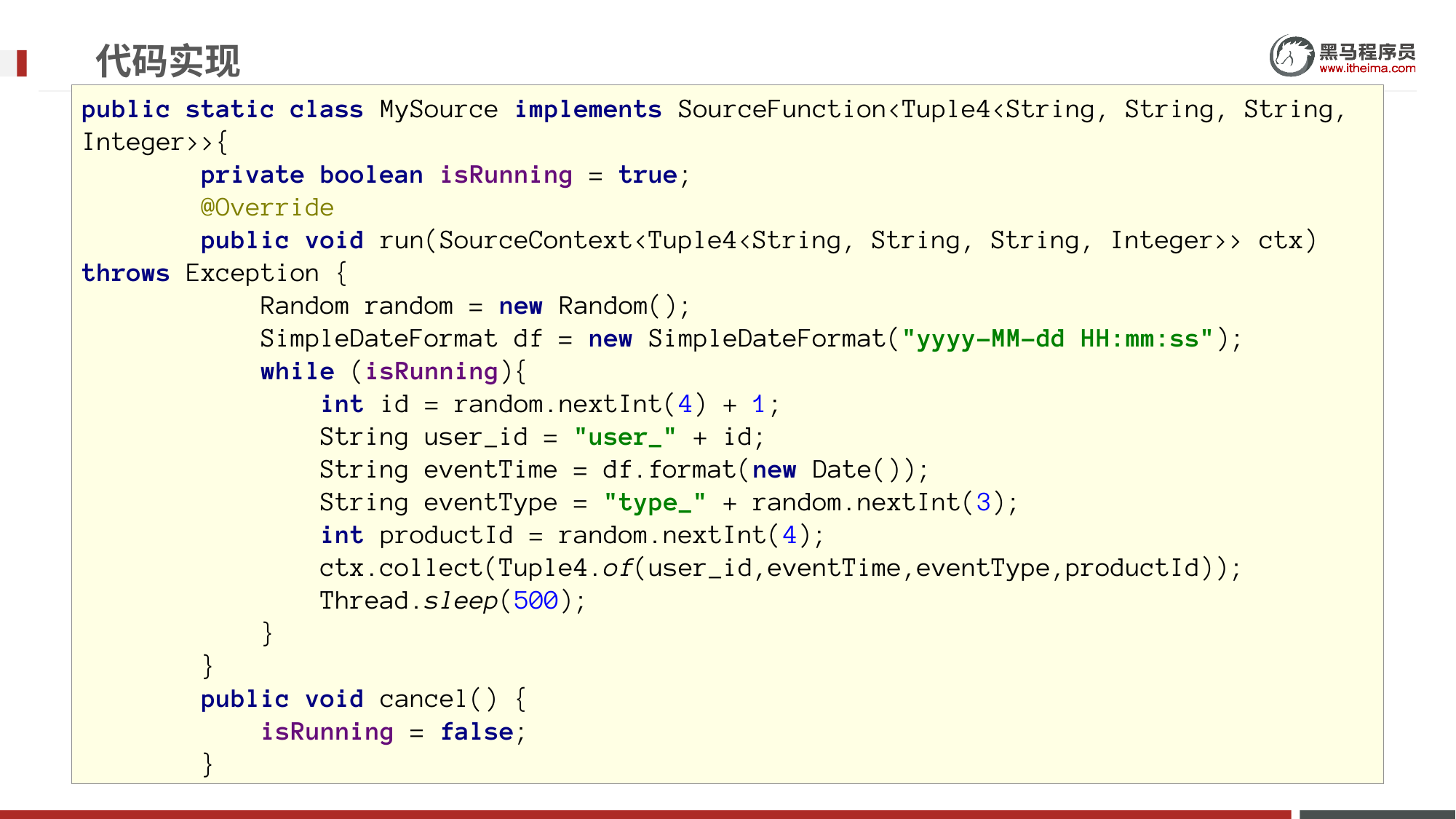

# 代码实现
public static class MySource implements SourceFunction<Tuple4<String, String, String, Integer>>{
        private boolean isRunning = true;
        @Override
        public void run(SourceContext<Tuple4<String, String, String, Integer>> ctx) throws Exception {
            Random random = new Random();
            SimpleDateFormat df = new SimpleDateFormat("yyyy-MM-dd HH:mm:ss");
            while (isRunning){
                int id = random.nextInt(4) + 1;
                String user_id = "user_" + id;
                String eventTime = df.format(new Date());
                String eventType = "type_" + random.nextInt(3);
                int productId = random.nextInt(4);
                ctx.collect(Tuple4.of(user_id,eventTime,eventType,productId));
                Thread.sleep(500);
            }
        }
        public void cancel() {
            isRunning = false;
        }